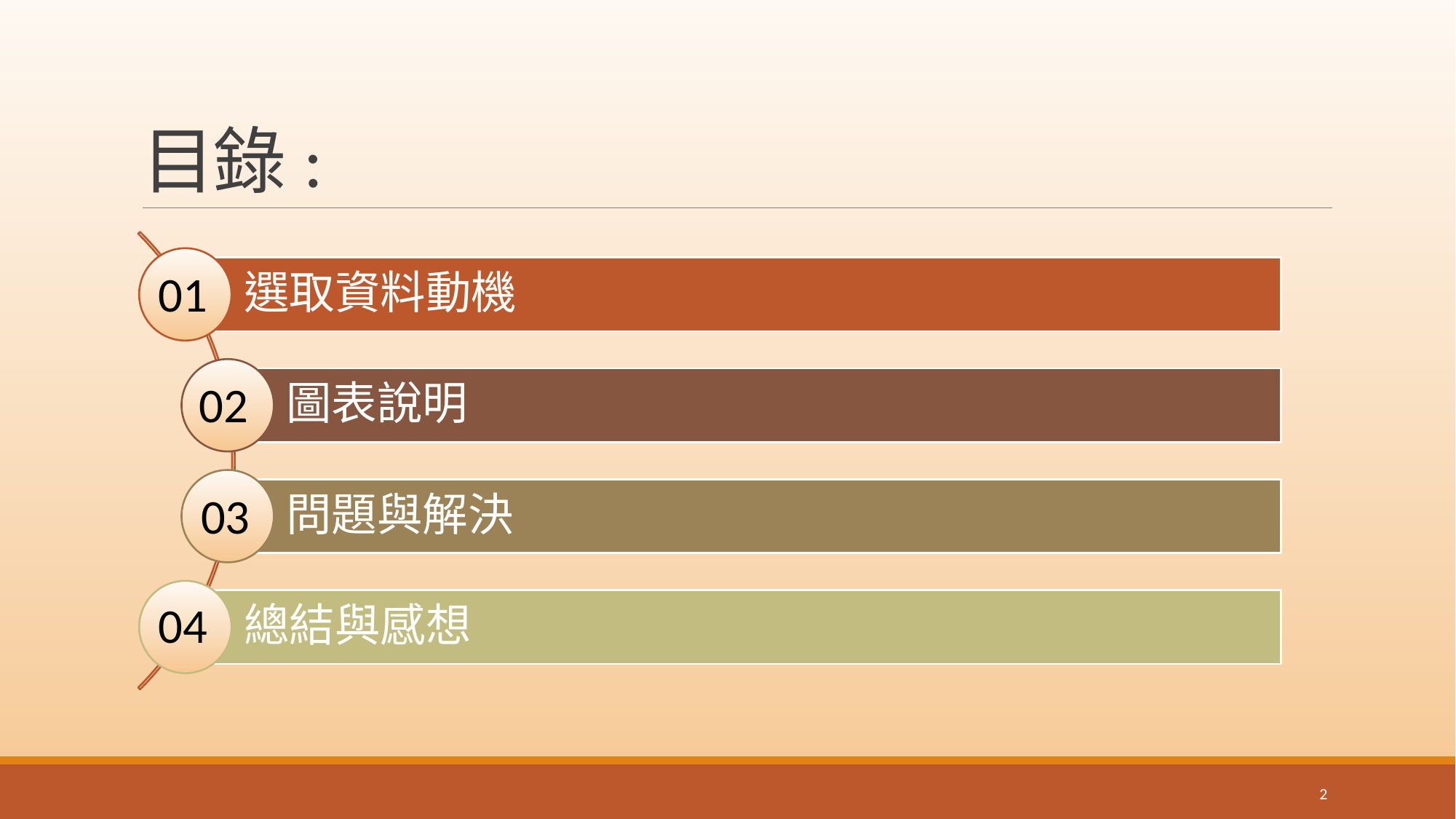

# 目錄:
選取資料動機
圖表說明
問題與解決
總結與感想
01
02
03
04
2